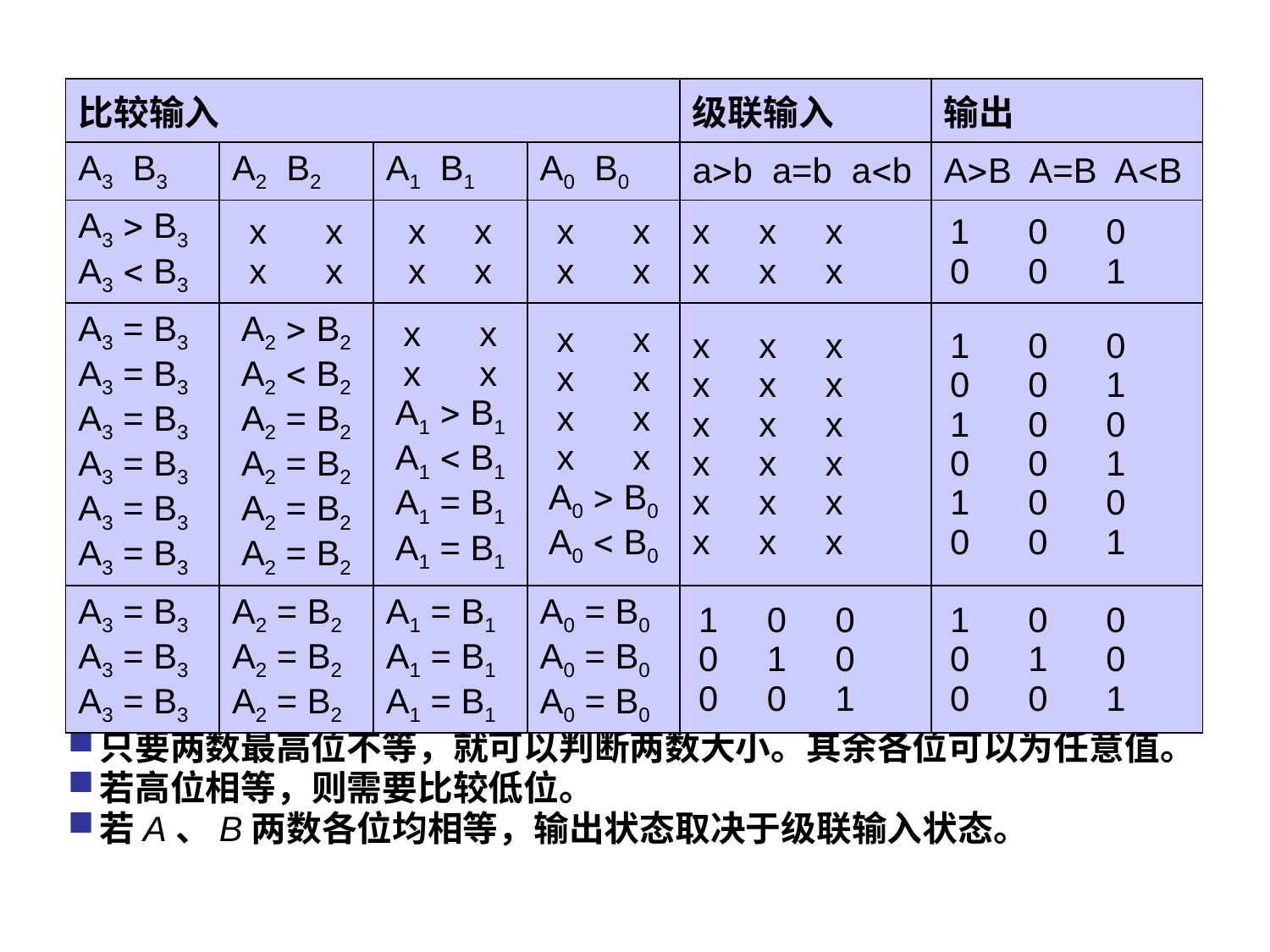

| 比较输入 |  |  |  | 级联输入 | 输出 |
| --- | --- | --- | --- | --- | --- |
| A3 B3 | A2 B2 | A1 B1 | A0 B0 | a>b a=b a<b | A>B A=B A<B |
| A3 > B3 A3 < B3 | x x x x | x x x x | x x x x | x x x x x x | 1 0 0 0 0 1 |
| A3 = B3 A3 = B3 A3 = B3 A3 = B3 A3 = B3 A3 = B3 | A2 > B2 A2 < B2 A2 = B2 A2 = B2 A2 = B2 A2 = B2 | x x x x A1 > B1 A1 < B1 A1 = B1 A1 = B1 | x x x x x x x x A0 > B0 A0 < B0 | x x x x x x x x x x x x x x x x x x | 1 0 0 0 0 1 1 0 0 0 0 1 1 0 0 0 0 1 |
| A3 = B3 A3 = B3 A3 = B3 | A2 = B2 A2 = B2 A2 = B2 | A1 = B1 A1 = B1 A1 = B1 | A0 = B0 A0 = B0 A0 = B0 | 1 0 0 0 1 0 0 0 1 | 1 0 0 0 1 0 0 0 1 |
只要两数最高位不等，就可以判断两数大小。其余各位可以为任意值。
若高位相等，则需要比较低位。
若A、B两数各位均相等，输出状态取决于级联输入状态。